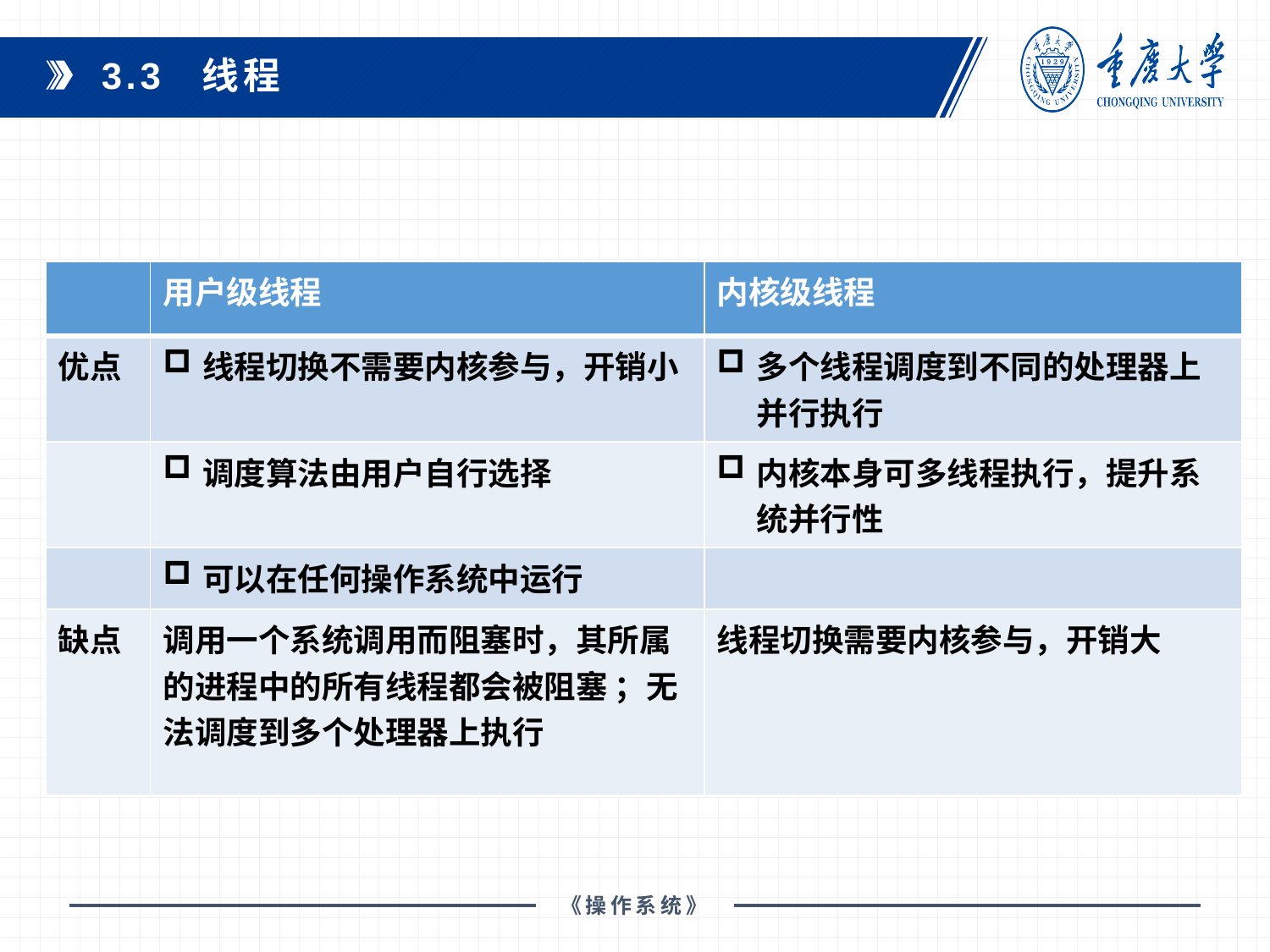

3.3  线程

|  | 用户级线程 | 内核级线程 |
| --- | --- | --- |
| 优点 | 线程切换不需要内核参与，开销小 | 多个线程调度到不同的处理器上并行执行 |
|  | 调度算法由用户自行选择 | 内核本身可多线程执行，提升系统并行性 |
|  | 可以在任何操作系统中运行 |  |
| 缺点 | 调用一个系统调用而阻塞时，其所属的进程中的所有线程都会被阻塞 ；无法调度到多个处理器上执行 | 线程切换需要内核参与，开销大 |